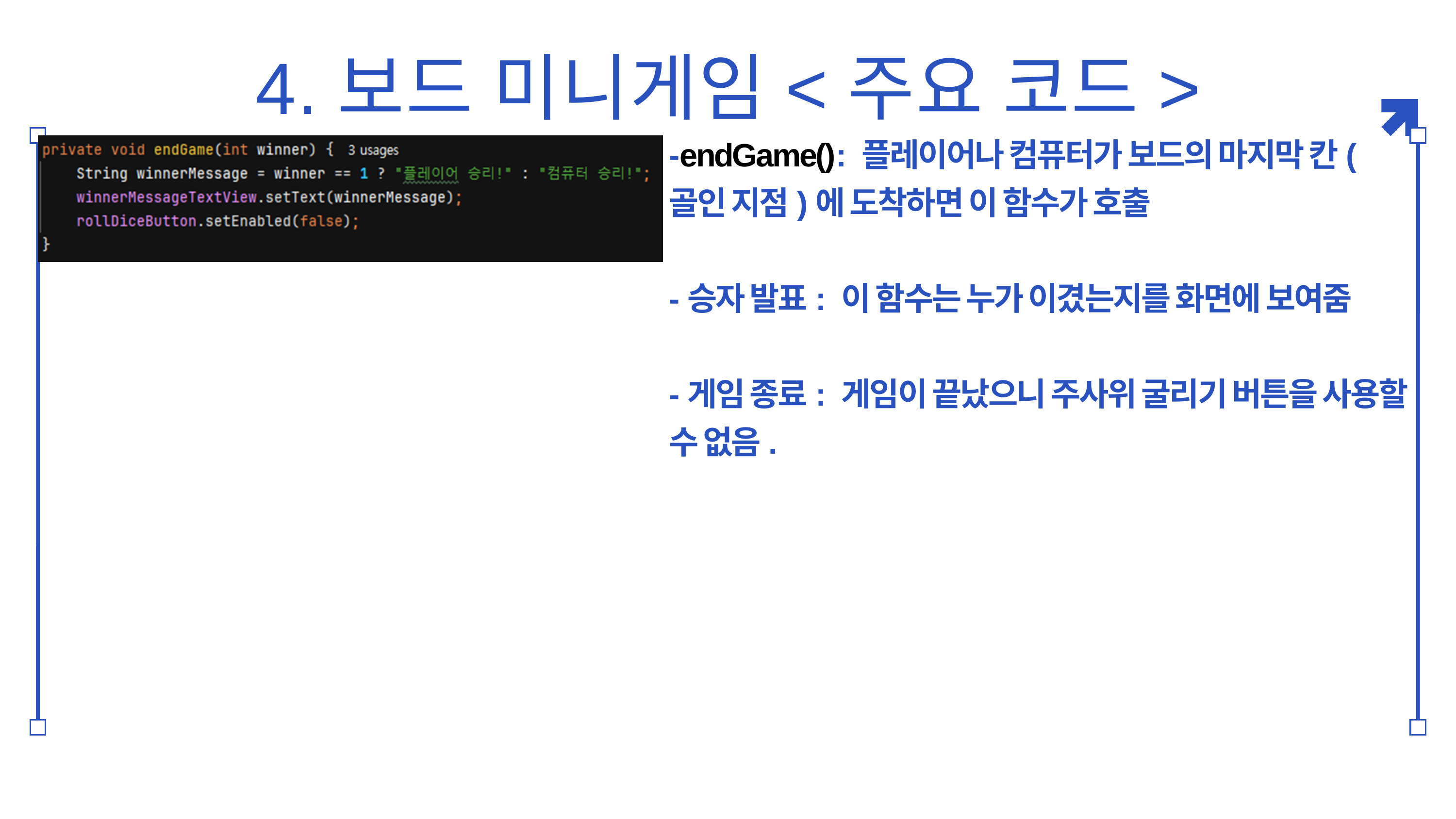

4.보드 미니게임<주요 코드>

-endGame(): 플레이어나 컴퓨터가 보드의 마지막 칸(골인 지점)에 도착하면 이 함수가 호출

-승자 발표: 이 함수는 누가 이겼는지를 화면에 보여줌

-게임 종료: 게임이 끝났으니 주사위 굴리기 버튼을 사용할 수 없음.